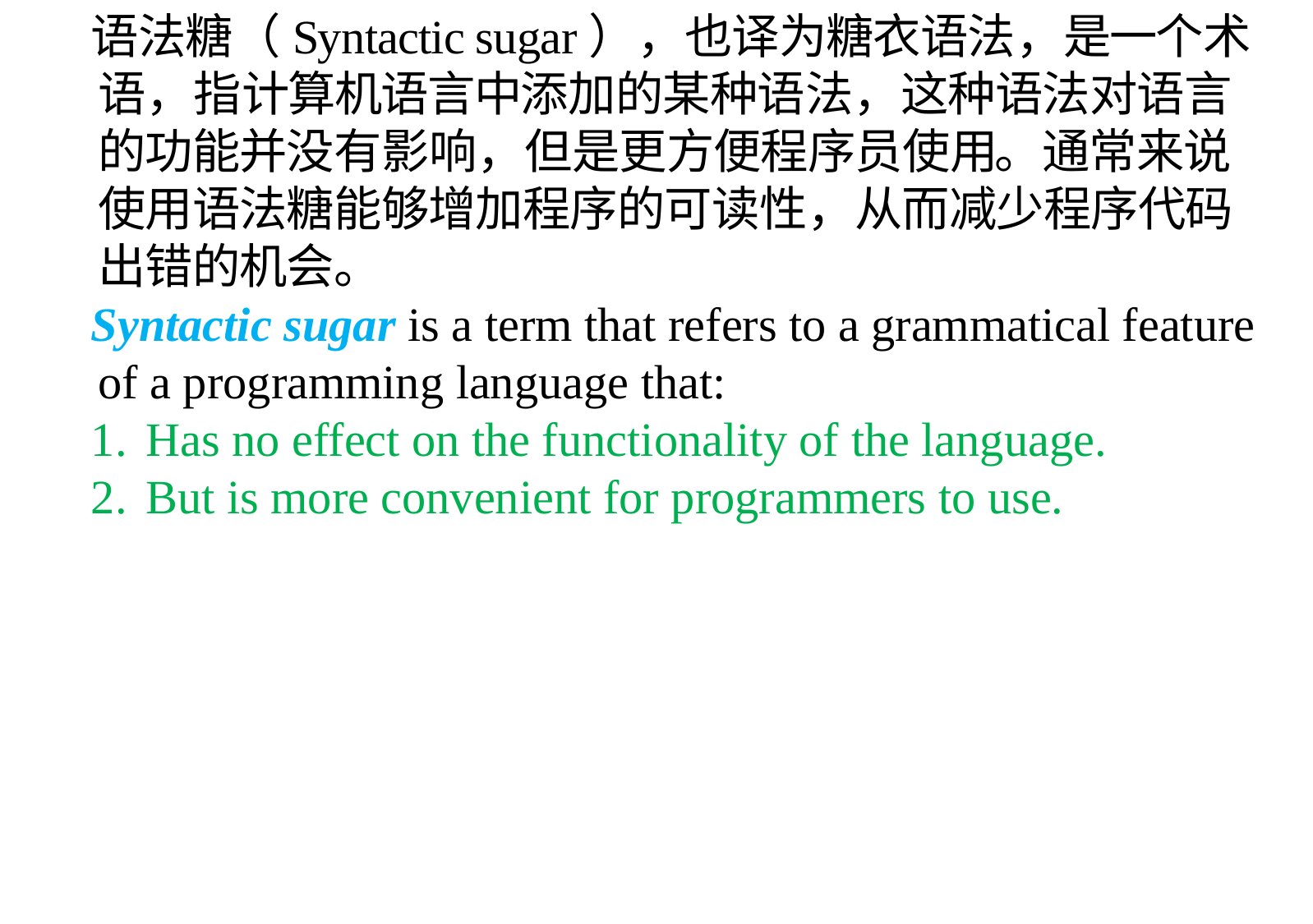

语法糖（Syntactic sugar），也译为糖衣语法，是一个术语，指计算机语言中添加的某种语法，这种语法对语言的功能并没有影响，但是更方便程序员使用。通常来说使用语法糖能够增加程序的可读性，从而减少程序代码出错的机会。
Syntactic sugar is a term that refers to a grammatical feature of a programming language that:
Has no effect on the functionality of the language.
But is more convenient for programmers to use.